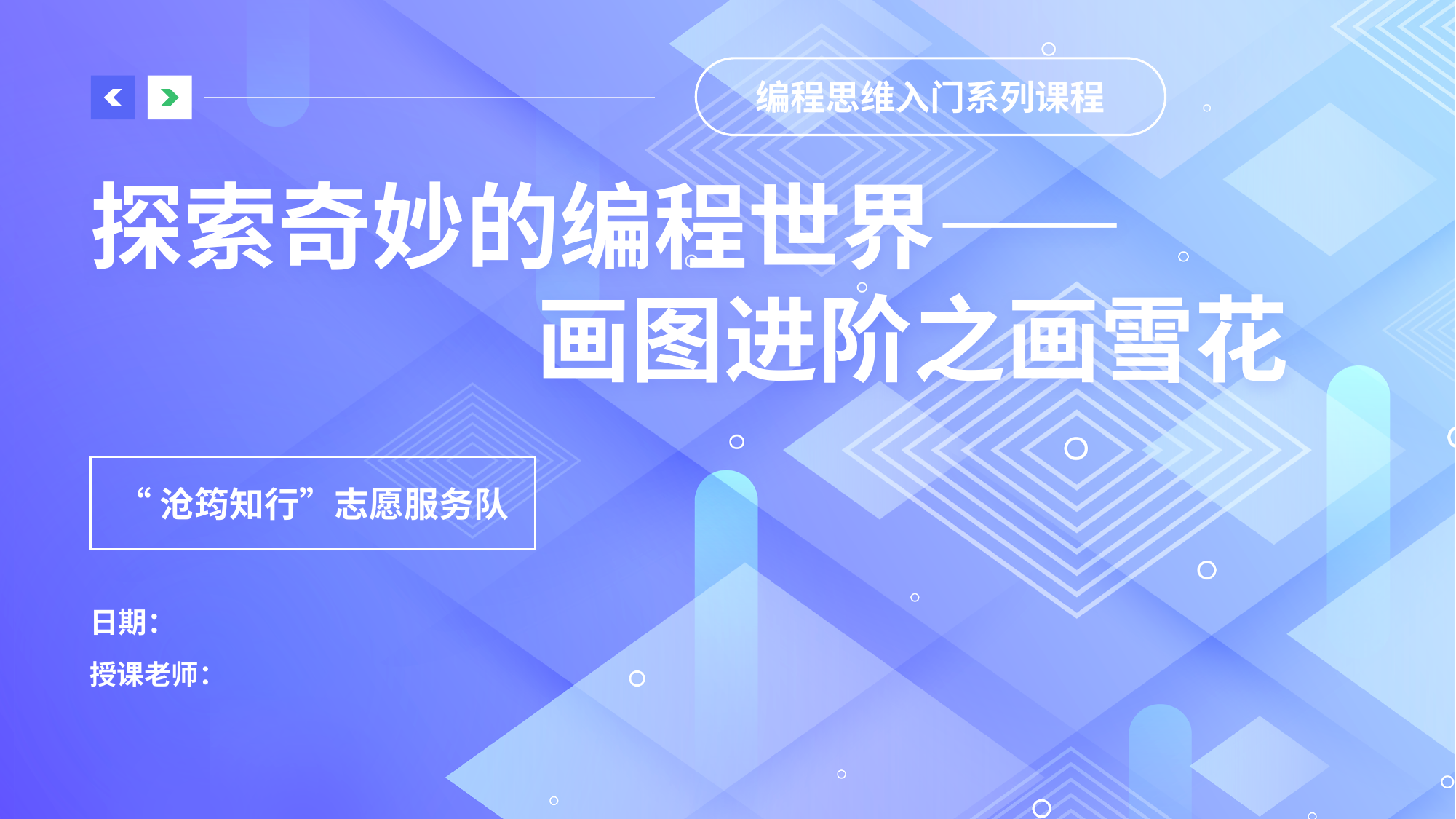

# 探索奇妙的编程世界—— 画图进阶之画雪花
编程思维入门系列课程
“沧筠知行”志愿服务队
日期：
授课老师：